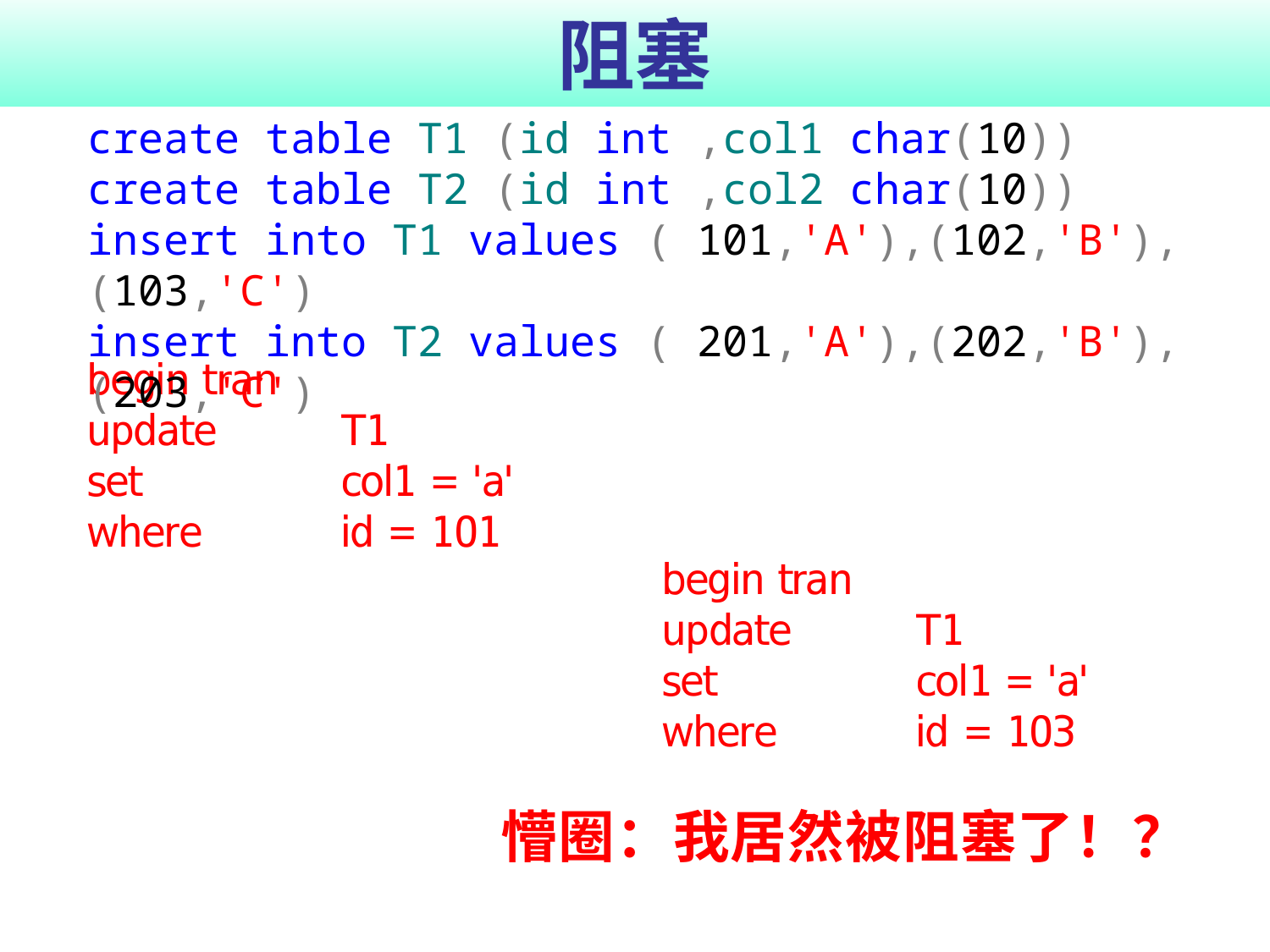

# 阻塞
create table T1 (id int ,col1 char(10))
create table T2 (id int ,col2 char(10))
insert into T1 values ( 101,'A'),(102,'B'),(103,'C')
insert into T2 values ( 201,'A'),(202,'B'),(203,'C')
begin tran
update 	T1
set 		col1 = 'a'
where 	id = 101
begin tran
update 	T1
set 		col1 = 'a'
where 	id = 103
懵圈：我居然被阻塞了！？